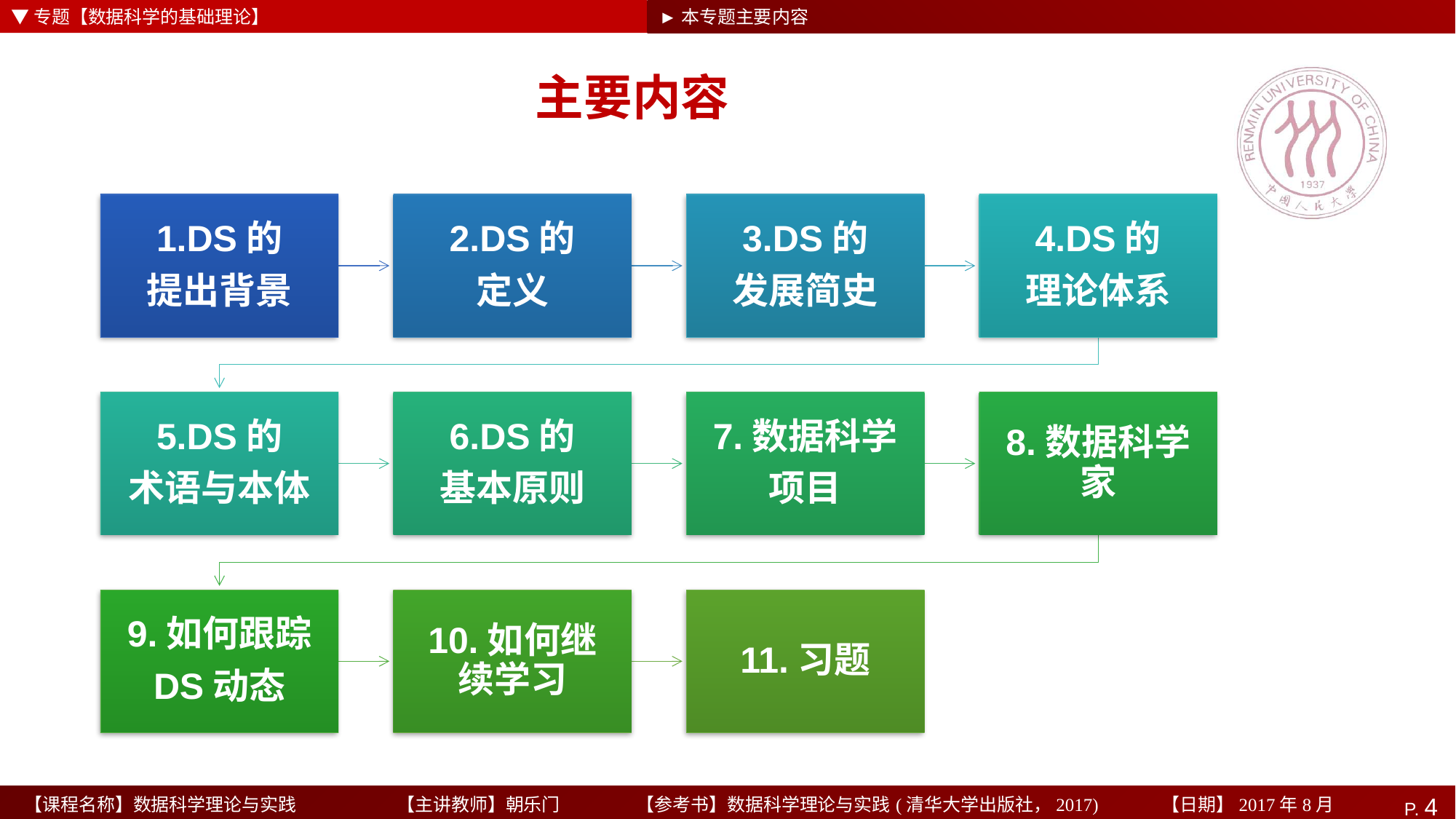

▼专题【数据科学的基础理论】
►本专题主要内容

# 主要内容

1.DS的
提出背景

2.DS的
定义

3.DS的
发展简史

4.DS的
理论体系

5.DS的
术语与本体

6.DS的
基本原则

7.数据科学
项目

8.数据科学家

9.如何跟踪
DS动态

10.如何继续学习
11.习题